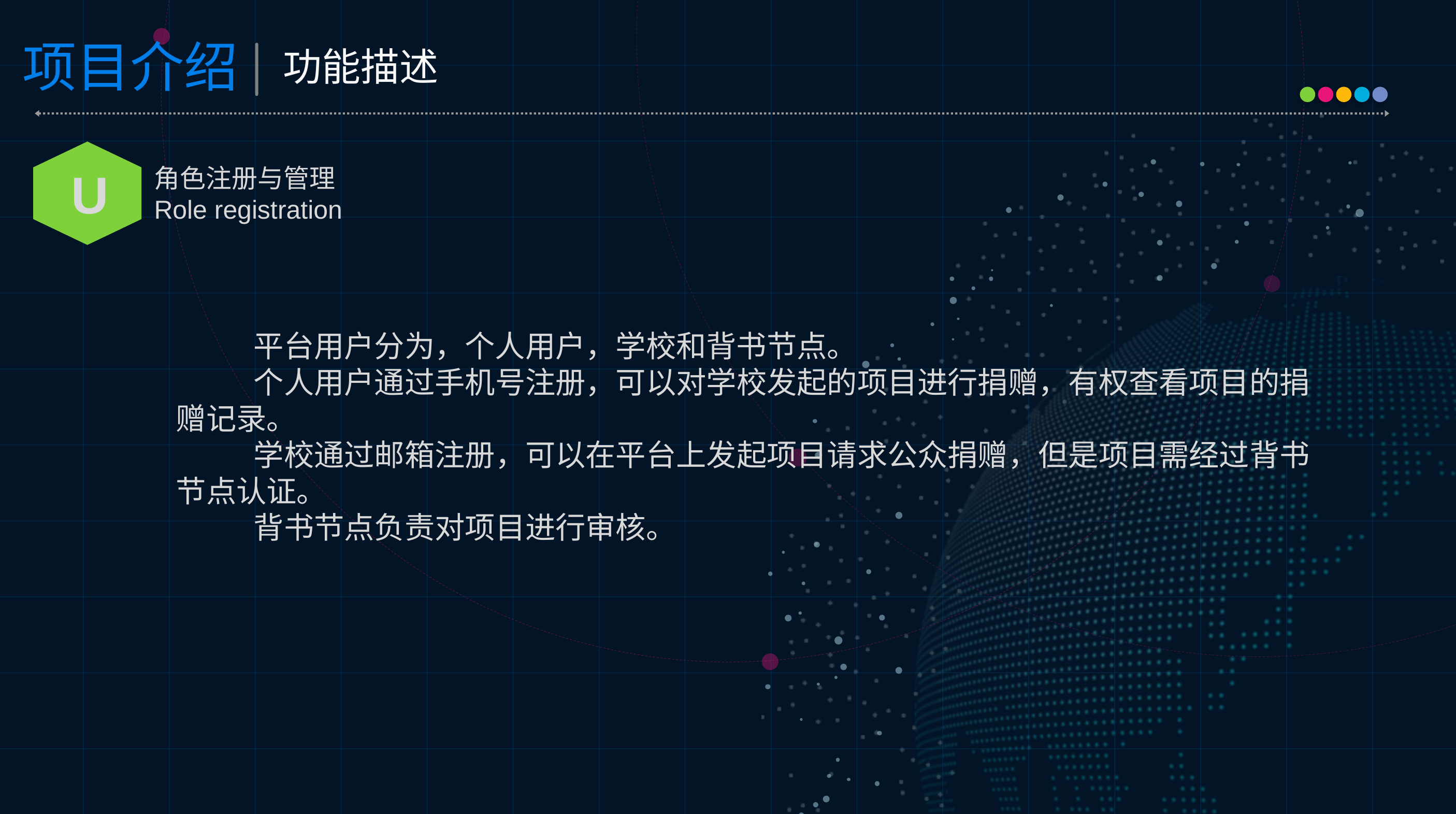

功能描述

U
角色注册与管理
Role registration
平台用户分为，个人用户，学校和背书节点。
个人用户通过手机号注册，可以对学校发起的项目进行捐赠，有权查看项目的捐赠记录。
学校通过邮箱注册，可以在平台上发起项目请求公众捐赠，但是项目需经过背书节点认证。
背书节点负责对项目进行审核。